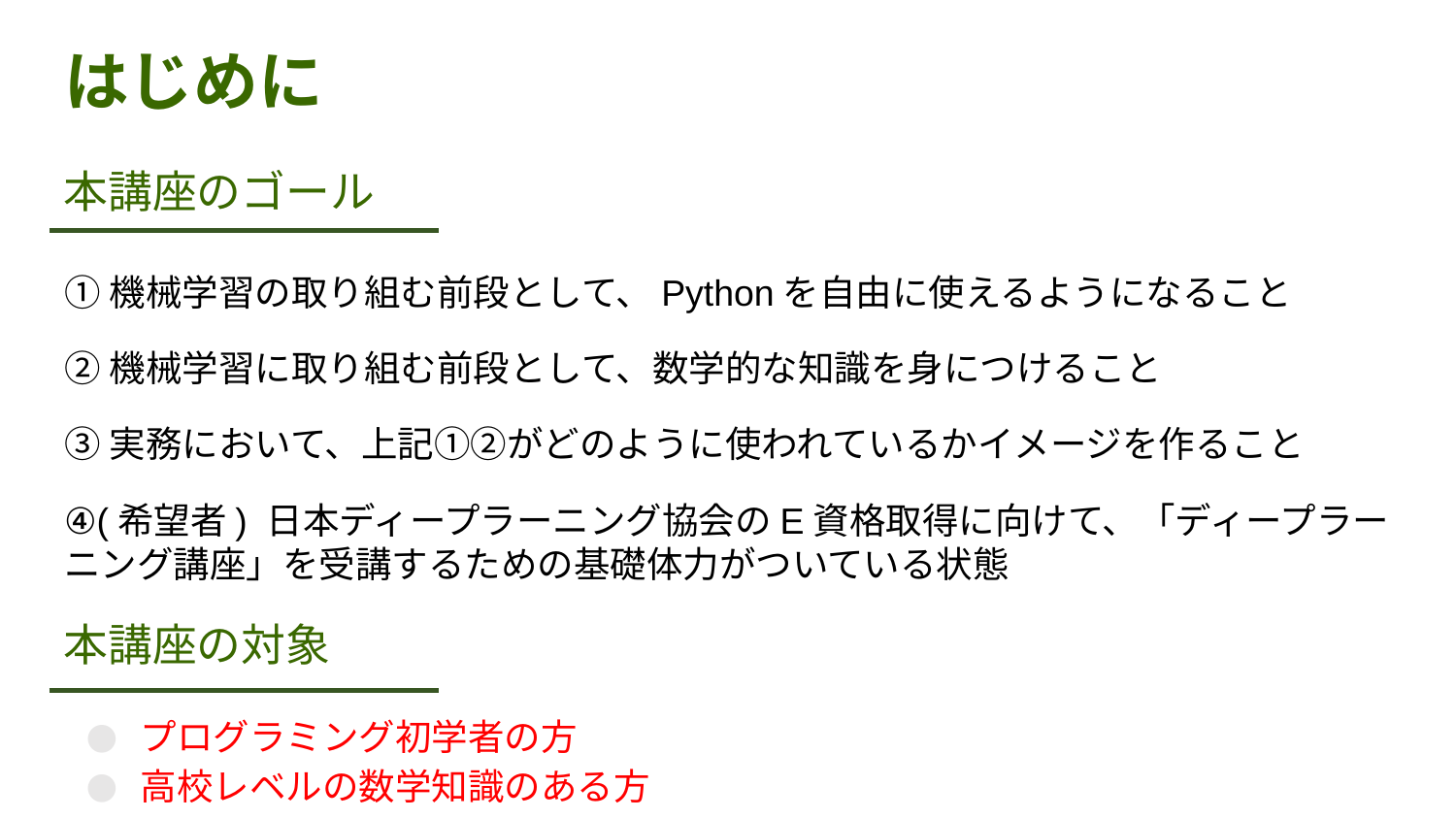

# はじめに
本講座のゴール
①機械学習の取り組む前段として、Pythonを自由に使えるようになること
②機械学習に取り組む前段として、数学的な知識を身につけること
③実務において、上記①②がどのように使われているかイメージを作ること
④(希望者) 日本ディープラーニング協会のE資格取得に向けて、「ディープラーニング講座」を受講するための基礎体力がついている状態
本講座の対象
プログラミング初学者の方
高校レベルの数学知識のある方